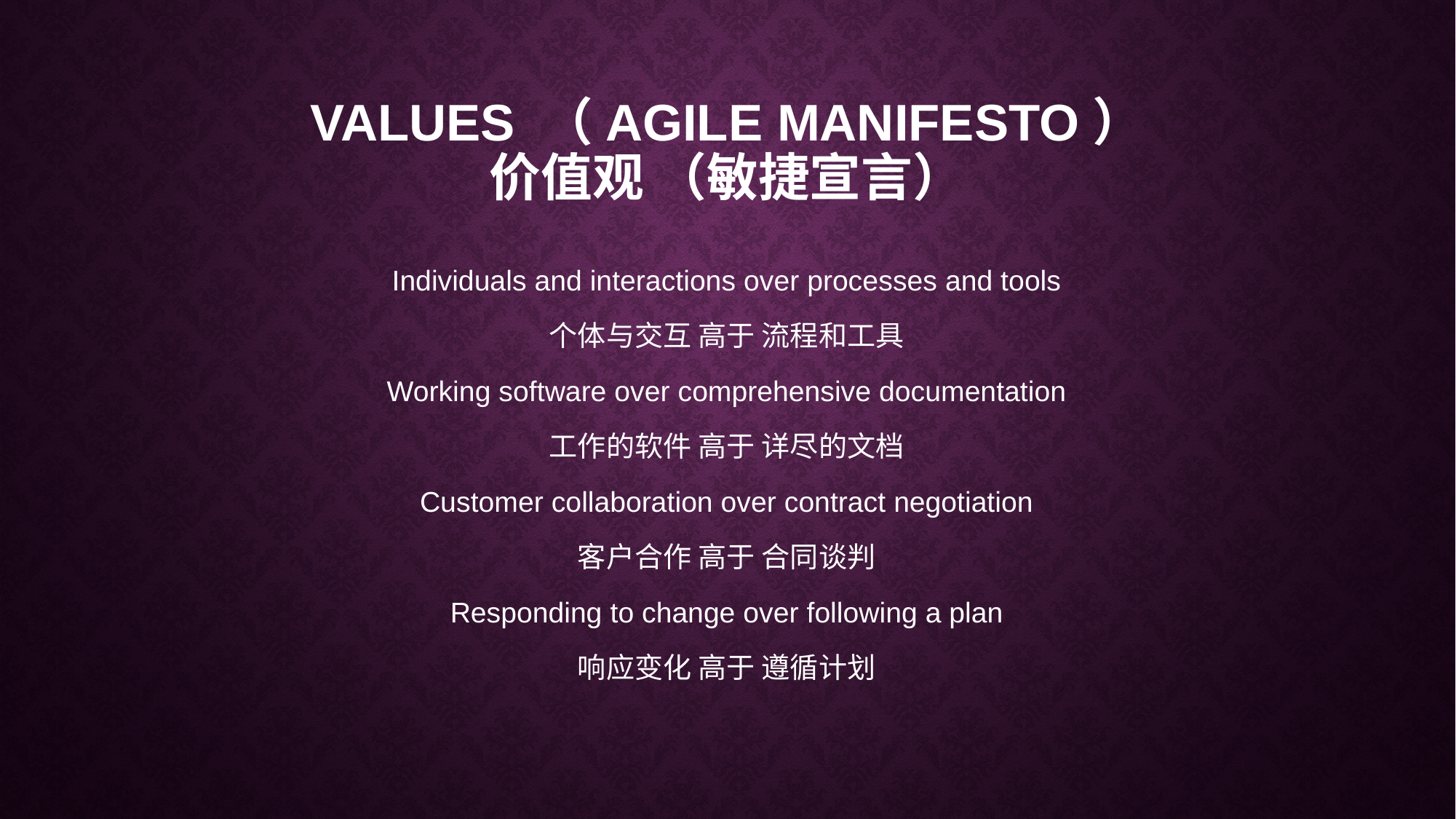

# Values （Agile Manifesto） 价值观 （敏捷宣言）
Individuals and interactions over processes and tools
个体与交互 高于 流程和工具
Working software over comprehensive documentation
工作的软件 高于 详尽的文档
Customer collaboration over contract negotiation
客户合作 高于 合同谈判
Responding to change over following a plan
响应变化 高于 遵循计划